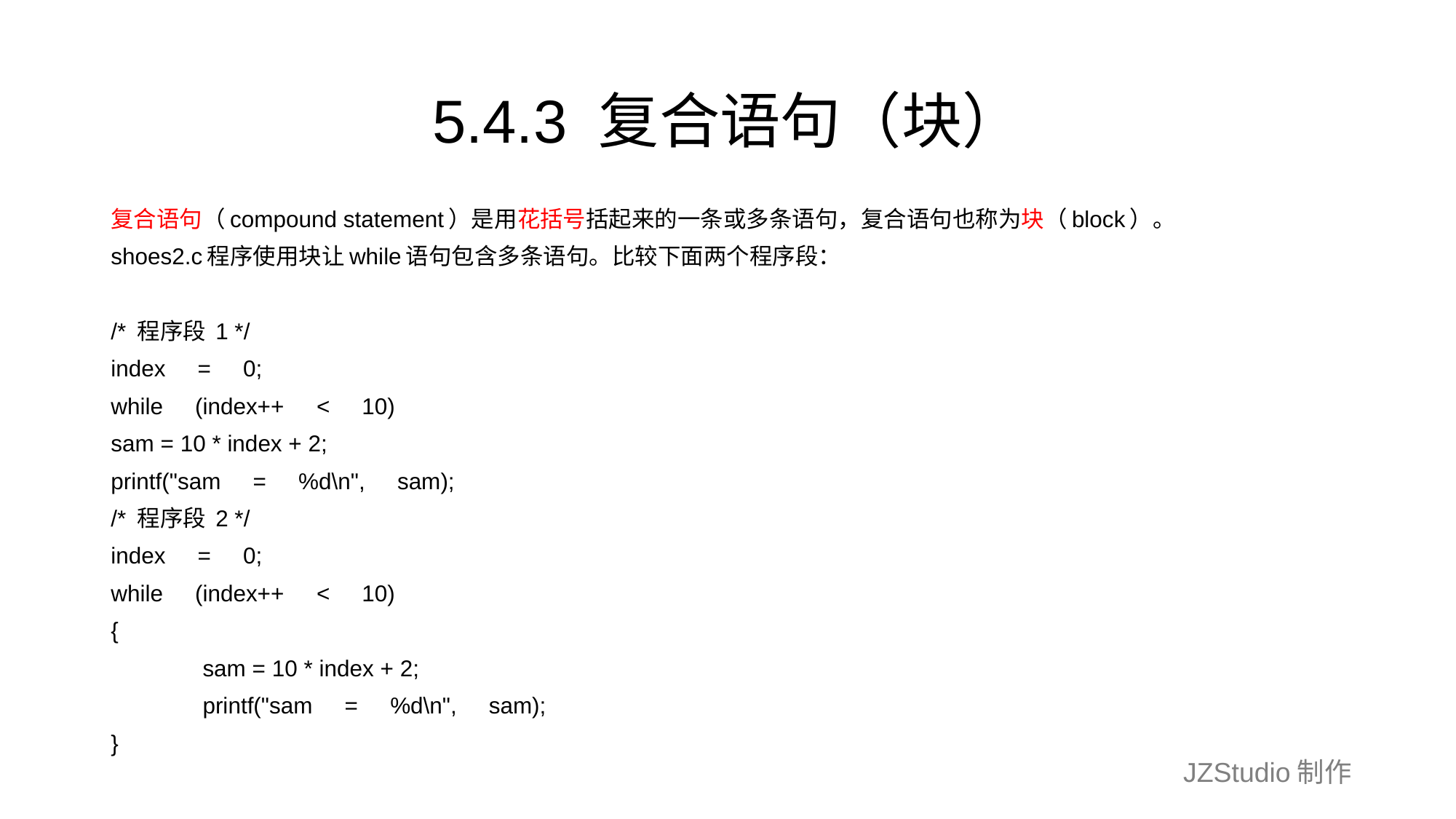

# 5.4.3 复合语句（块）
复合语句（compound statement）是用花括号括起来的一条或多条语句，复合语句也称为块（block）。
shoes2.c程序使用块让while语句包含多条语句。比较下面两个程序段：

/* 程序段 1 */
index　=　0;
while　(index++　<　10)
sam = 10 * index + 2;
printf("sam　=　%d\n",　sam);
/* 程序段 2 */
index　=　0;
while　(index++　<　10)
{
	sam = 10 * index + 2;
	printf("sam　=　%d\n",　sam);
}